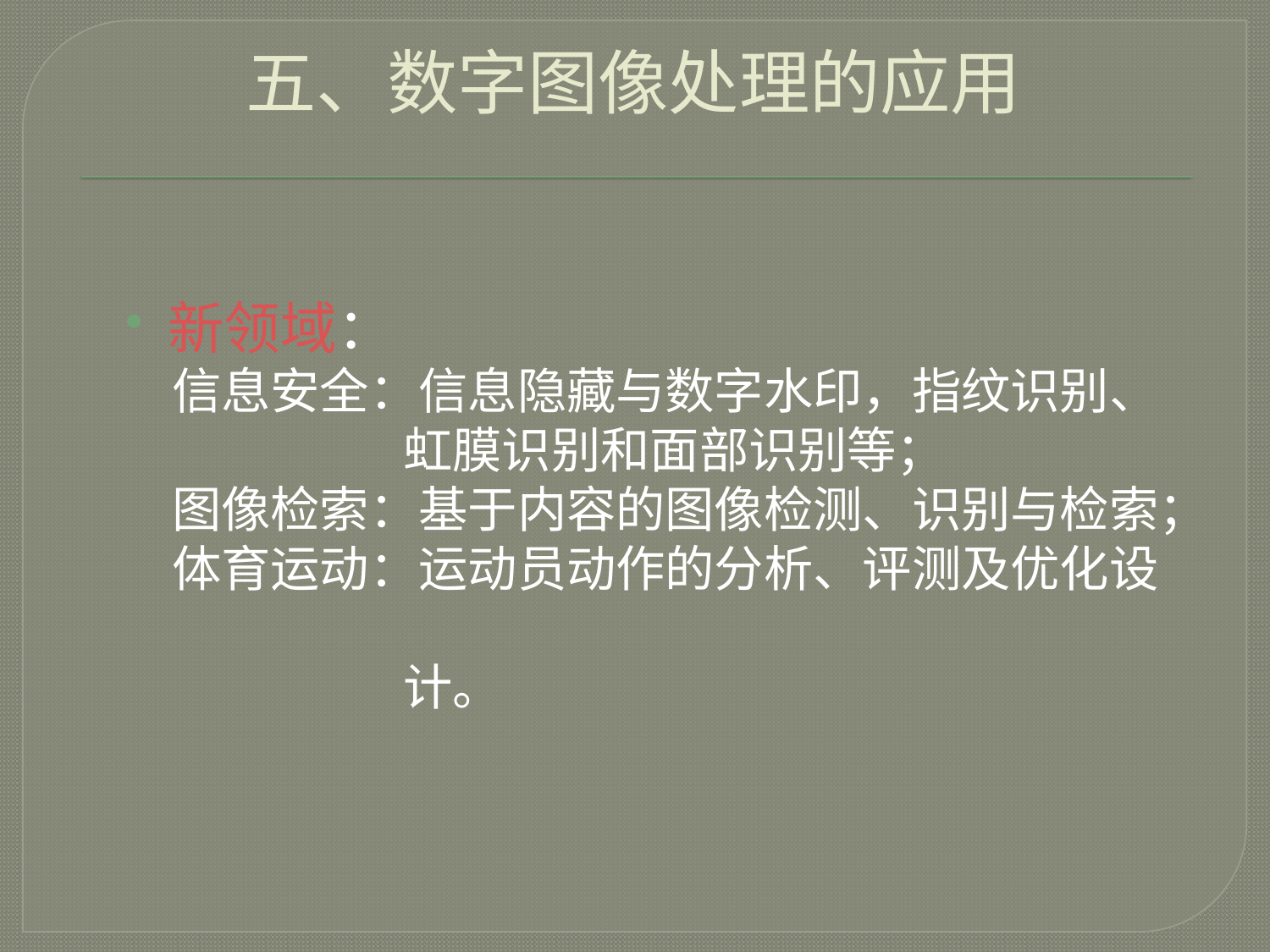

五、数字图像处理的应用
新领域：
   信息安全：信息隐藏与数字水印，指纹识别、
                        虹膜识别和面部识别等；
   图像检索：基于内容的图像检测、识别与检索；
   体育运动：运动员动作的分析、评测及优化设
                        计。